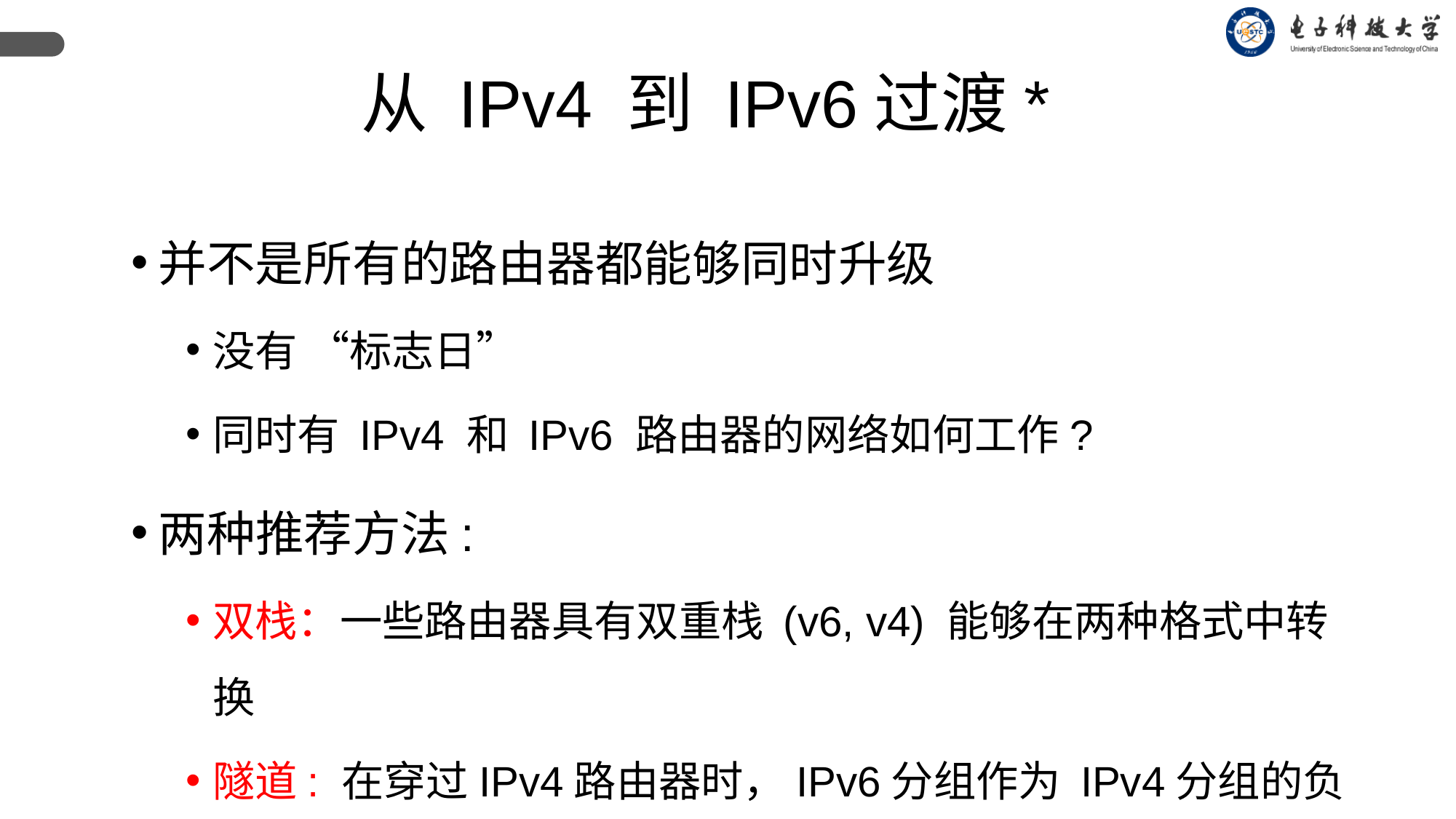

从 IPv4 到 IPv6过渡*
并不是所有的路由器都能够同时升级
没有 “标志日”
同时有 IPv4 和 IPv6 路由器的网络如何工作?
两种推荐方法:
双栈：一些路由器具有双重栈 (v6, v4) 能够在两种格式中转换
隧道: 在穿过IPv4路由器时，IPv6分组作为 IPv4分组的负载